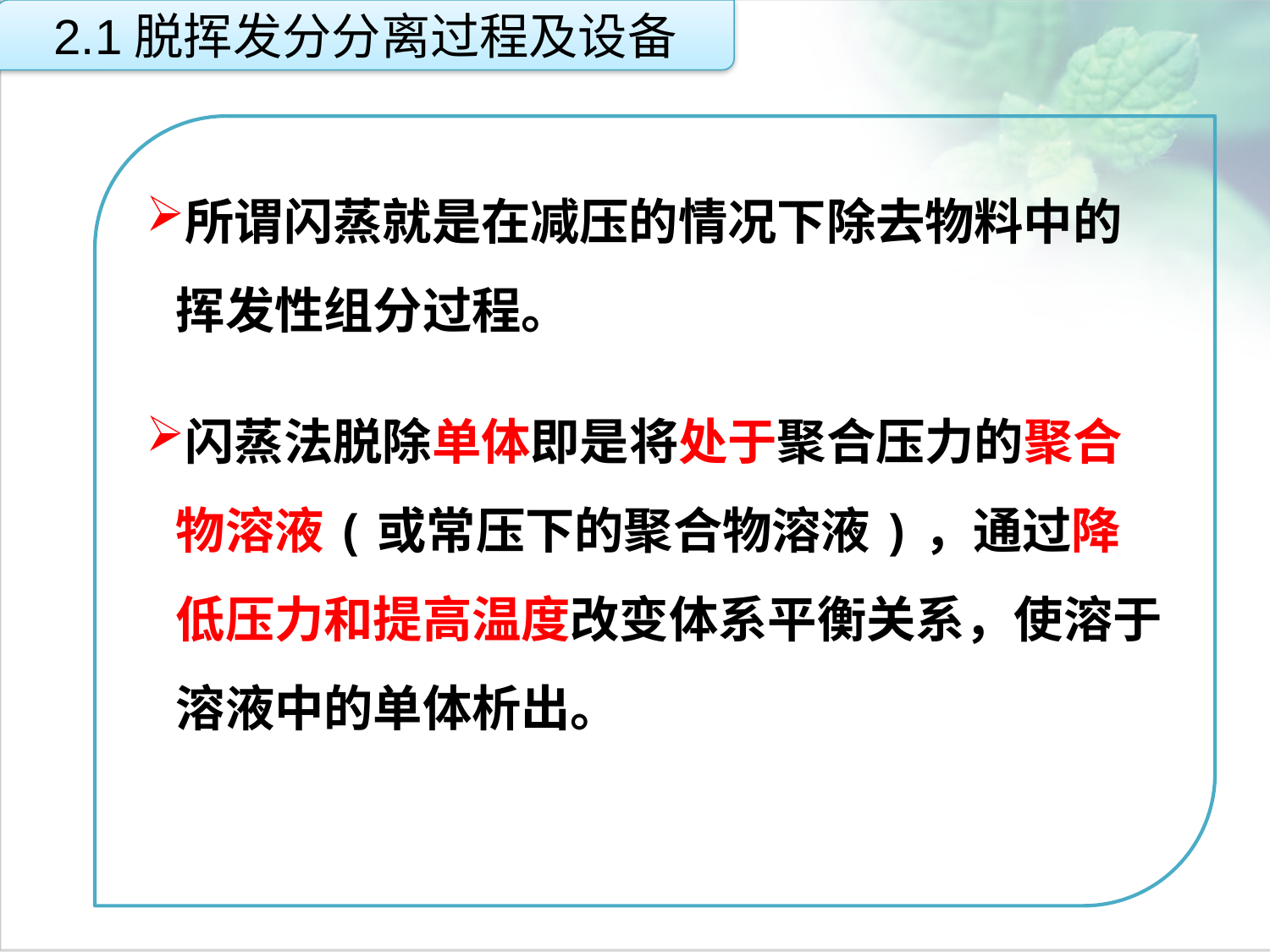

2.1脱挥发分分离过程及设备
所谓闪蒸就是在减压的情况下除去物料中的挥发性组分过程。
闪蒸法脱除单体即是将处于聚合压力的聚合物溶液(或常压下的聚合物溶液)，通过降低压力和提高温度改变体系平衡关系，使溶于溶液中的单体析出。
点击添加文本
点击添加文本
点击添加文本
点击添加文本